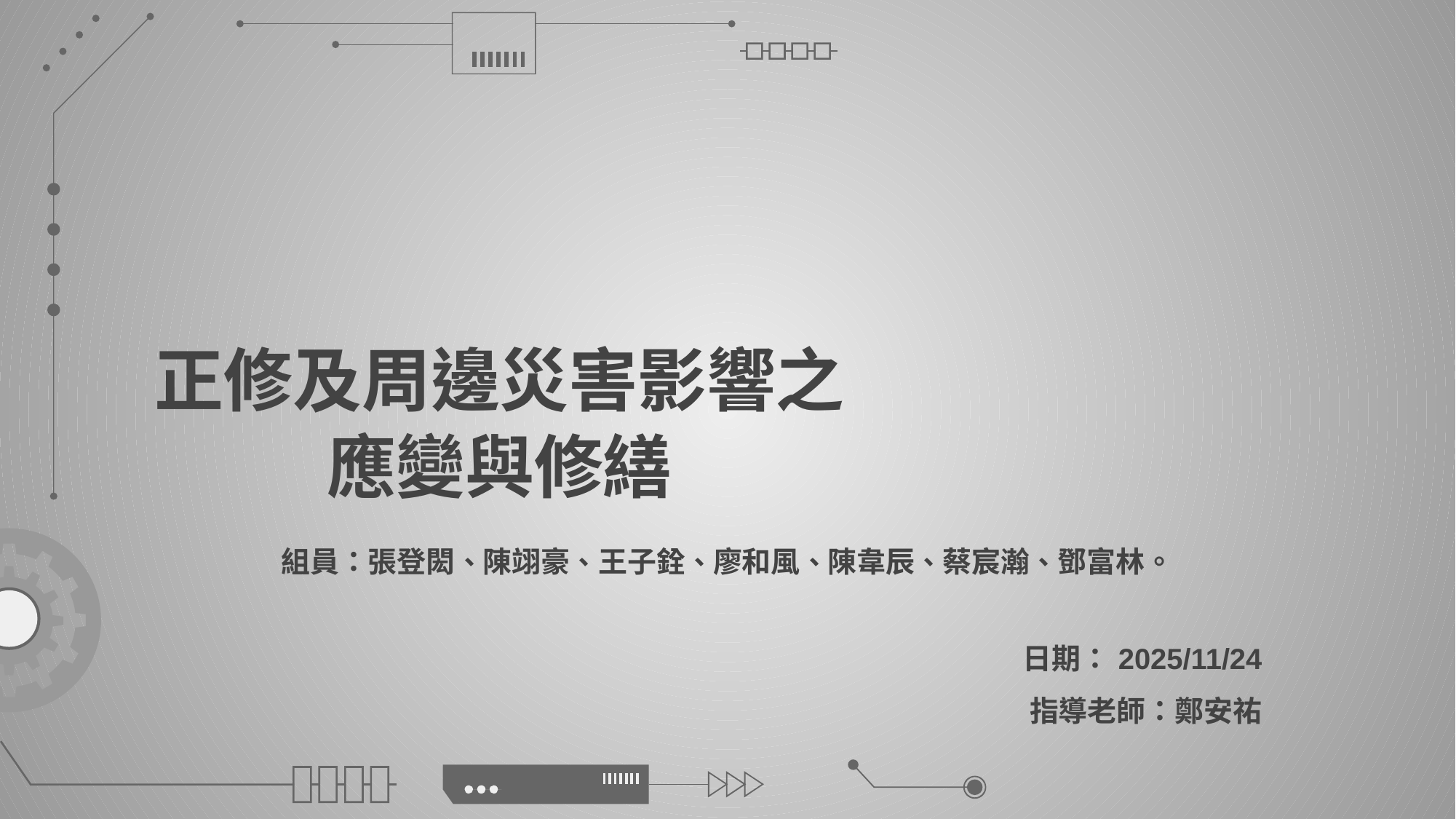

# 正修及周邊災害影響之
應變與修繕
組員：張登閎、陳翊豪、王子銓、廖和風、陳韋辰、蔡宸瀚、鄧富林。

日期：2025/11/24
指導老師：鄭安祐